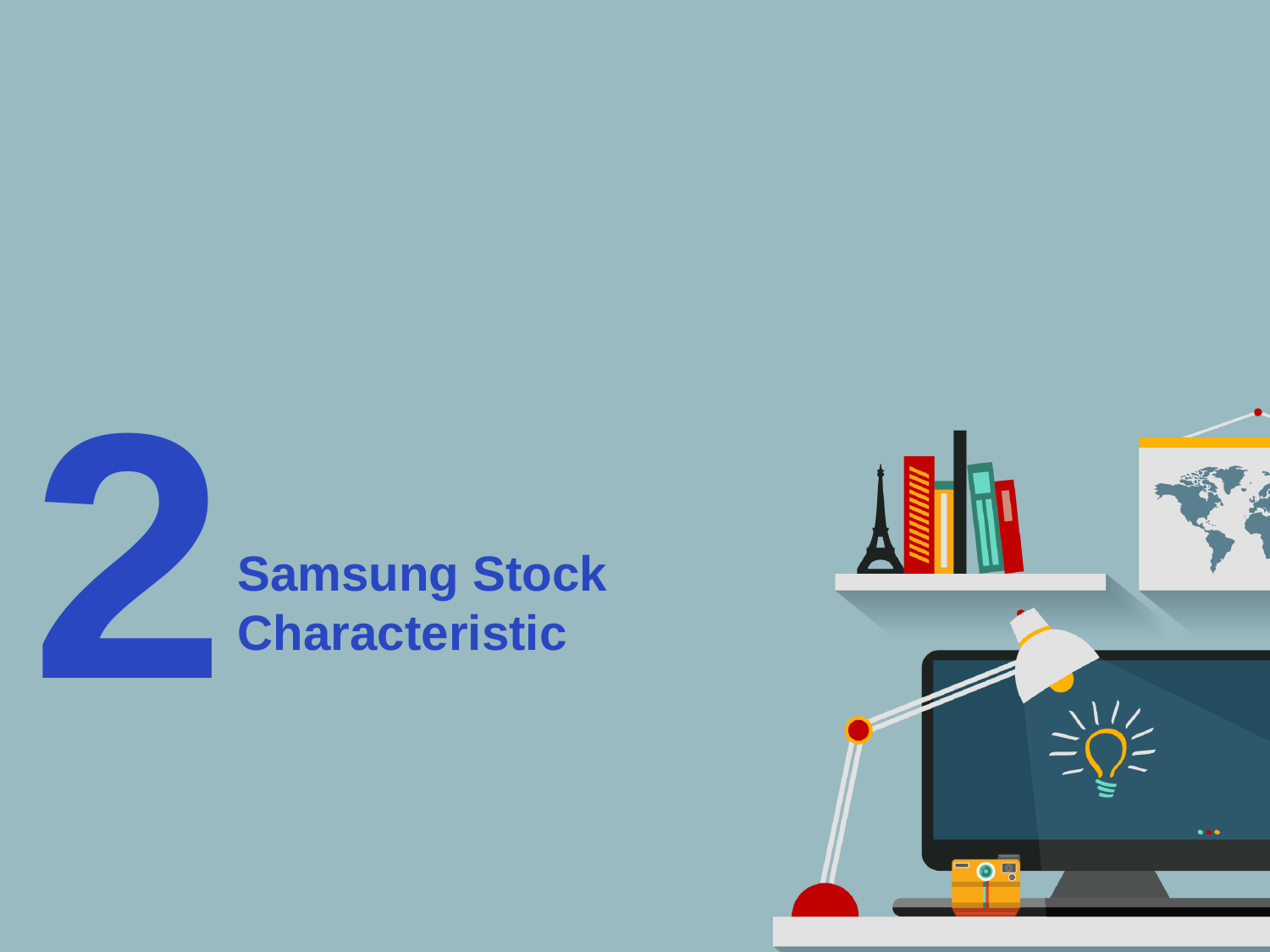

2
Samsung Stock
Characteristic
삼성전자 특성 분석, 변수 특성 분석
시계열분해, 이동평균